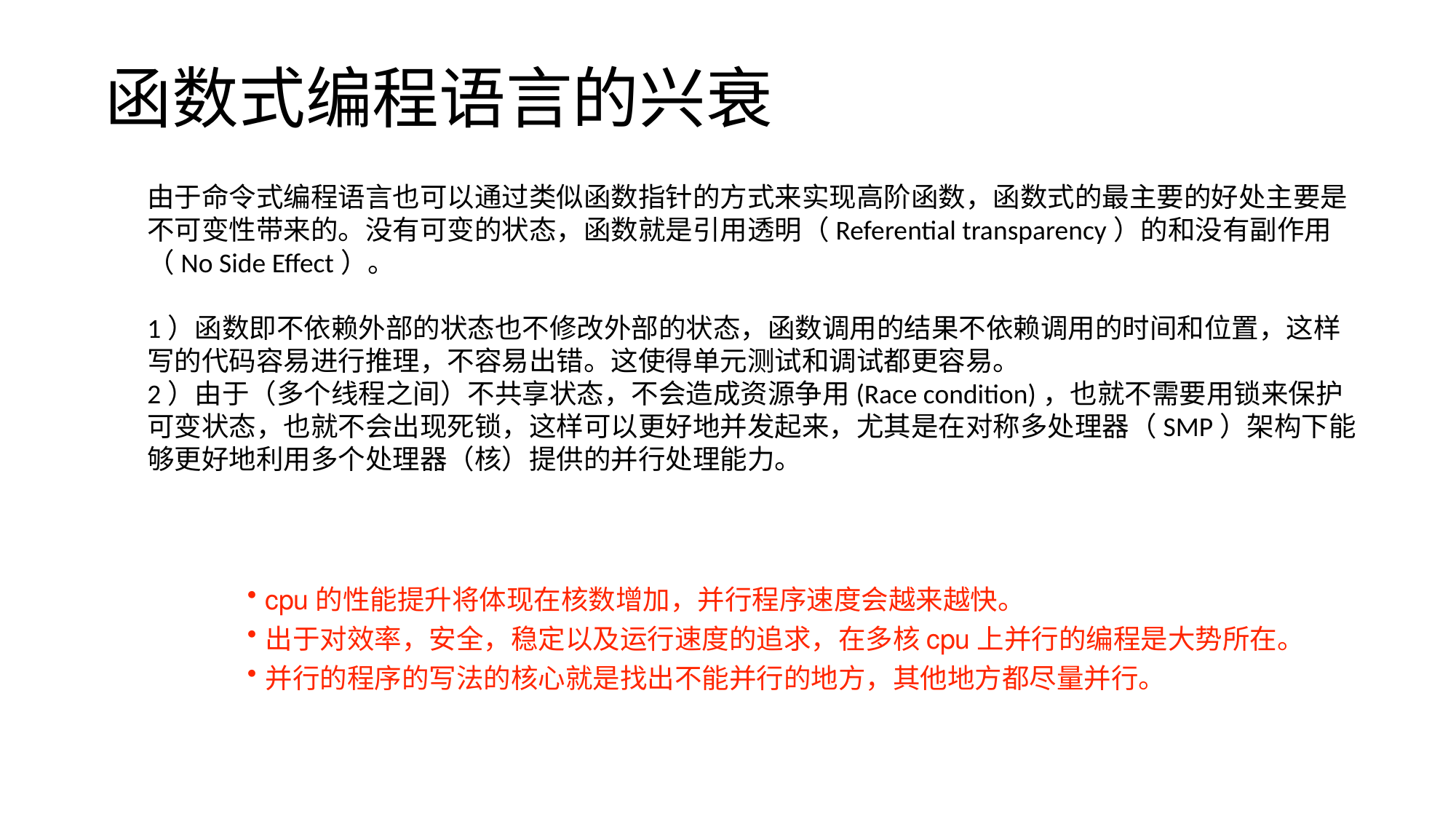

函数式编程语言的兴衰
由于命令式编程语言也可以通过类似函数指针的方式来实现高阶函数，函数式的最主要的好处主要是不可变性带来的。没有可变的状态，函数就是引用透明（Referential transparency）的和没有副作用（No Side Effect）。

1）函数即不依赖外部的状态也不修改外部的状态，函数调用的结果不依赖调用的时间和位置，这样写的代码容易进行推理，不容易出错。这使得单元测试和调试都更容易。
2）由于（多个线程之间）不共享状态，不会造成资源争用(Race condition)，也就不需要用锁来保护可变状态，也就不会出现死锁，这样可以更好地并发起来，尤其是在对称多处理器（SMP）架构下能够更好地利用多个处理器（核）提供的并行处理能力。

cpu的性能提升将体现在核数增加，并行程序速度会越来越快。
出于对效率，安全，稳定以及运行速度的追求，在多核cpu上并行的编程是大势所在。
并行的程序的写法的核心就是找出不能并行的地方，其他地方都尽量并行。